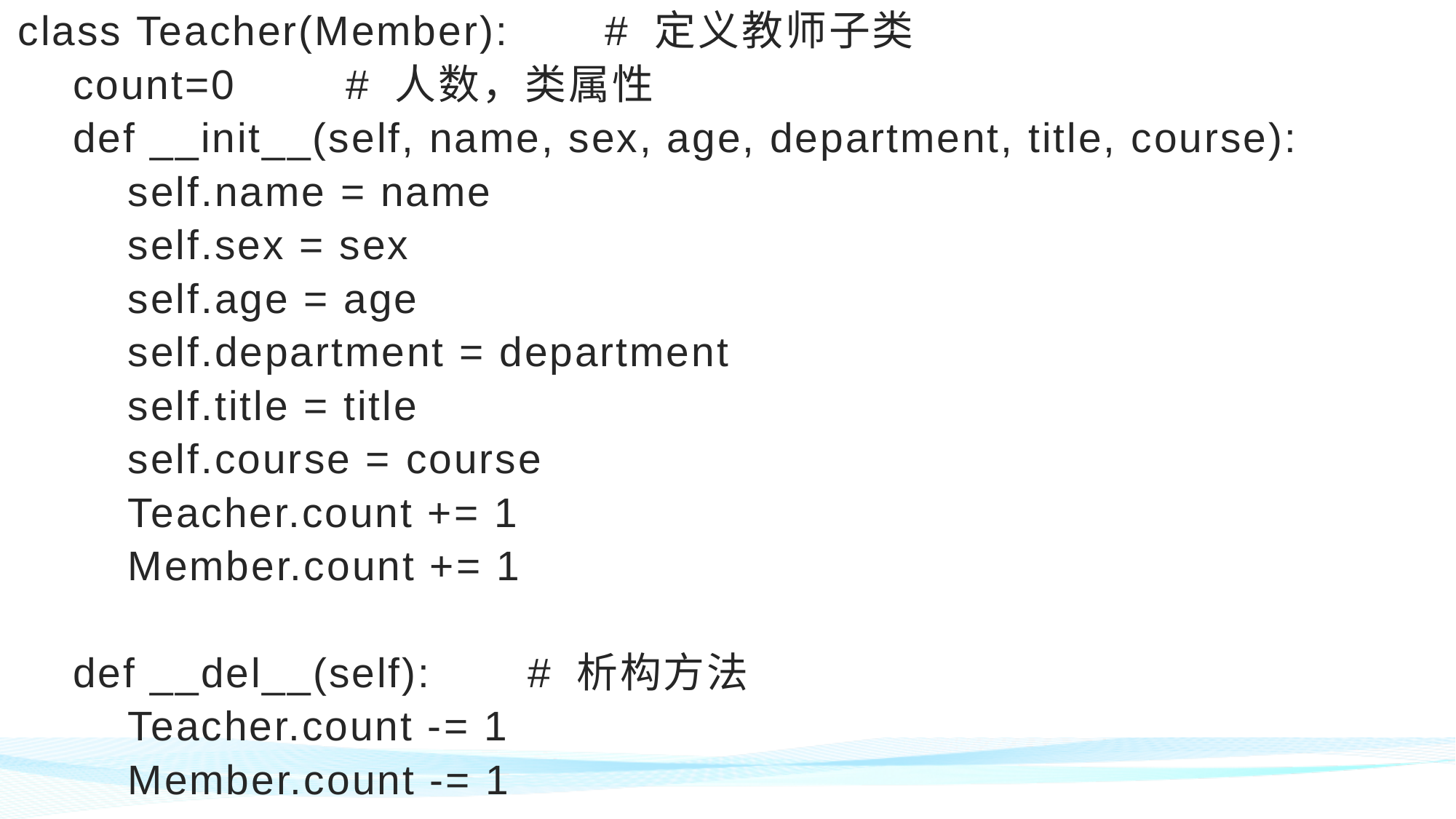

class Teacher(Member):       # 定义教师子类
    count=0        # 人数，类属性
    def __init__(self, name, sex, age, department, title, course):
        self.name = name
        self.sex = sex
        self.age = age
        self.department = department
        self.title = title
        self.course = course
        Teacher.count += 1
        Member.count += 1

    def __del__(self):       # 析构方法
        Teacher.count -= 1
        Member.count -= 1